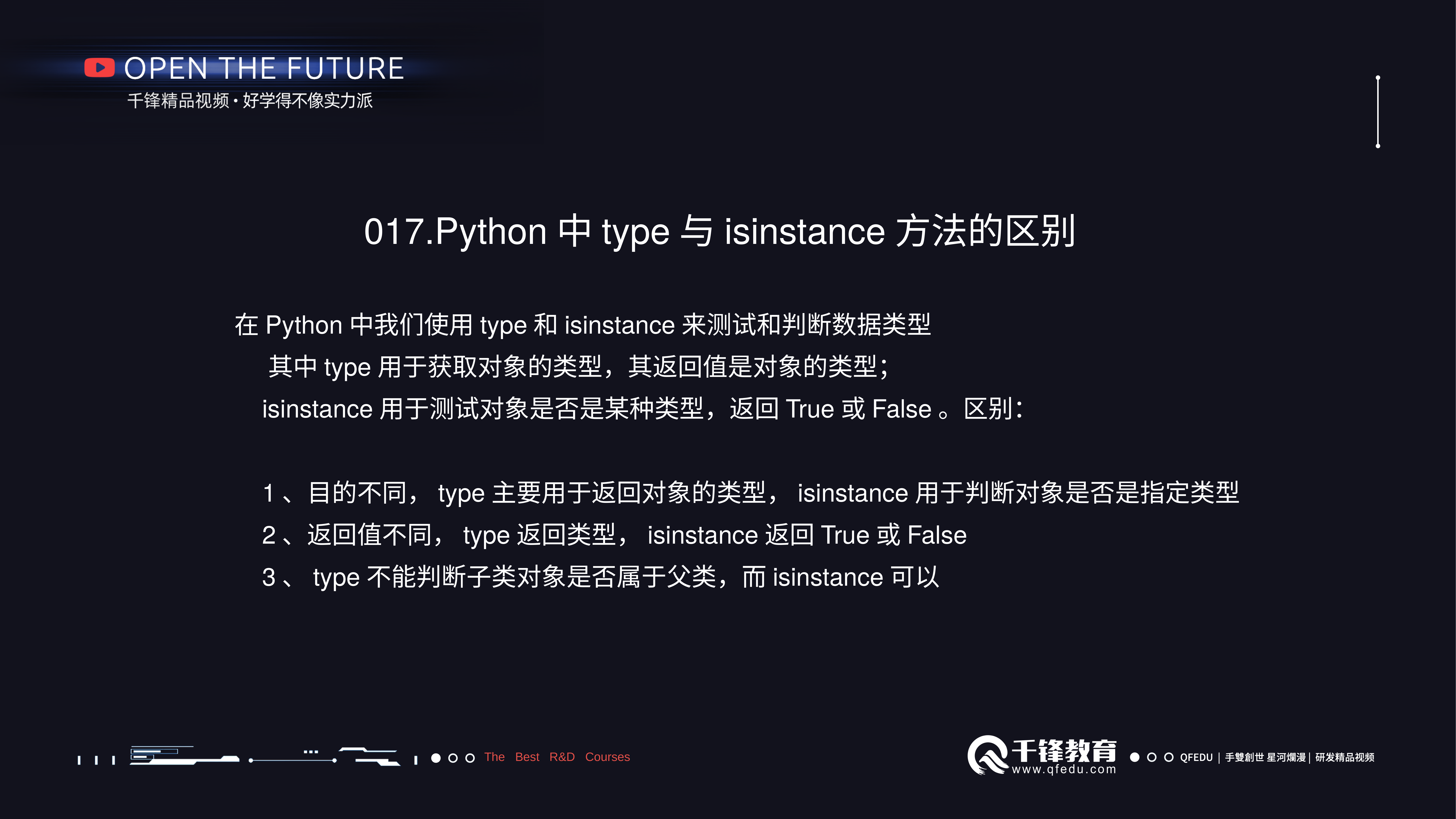

017.Python中type与isinstance方法的区别
在Python中我们使用type和isinstance来测试和判断数据类型
    其中type用于获取对象的类型，其返回值是对象的类型；
    isinstance用于测试对象是否是某种类型，返回True或False。区别：

    1、目的不同，type主要用于返回对象的类型，isinstance用于判断对象是否是指定类型
    2、返回值不同，type返回类型，isinstance返回True或False
    3、type不能判断子类对象是否属于父类，而isinstance可以